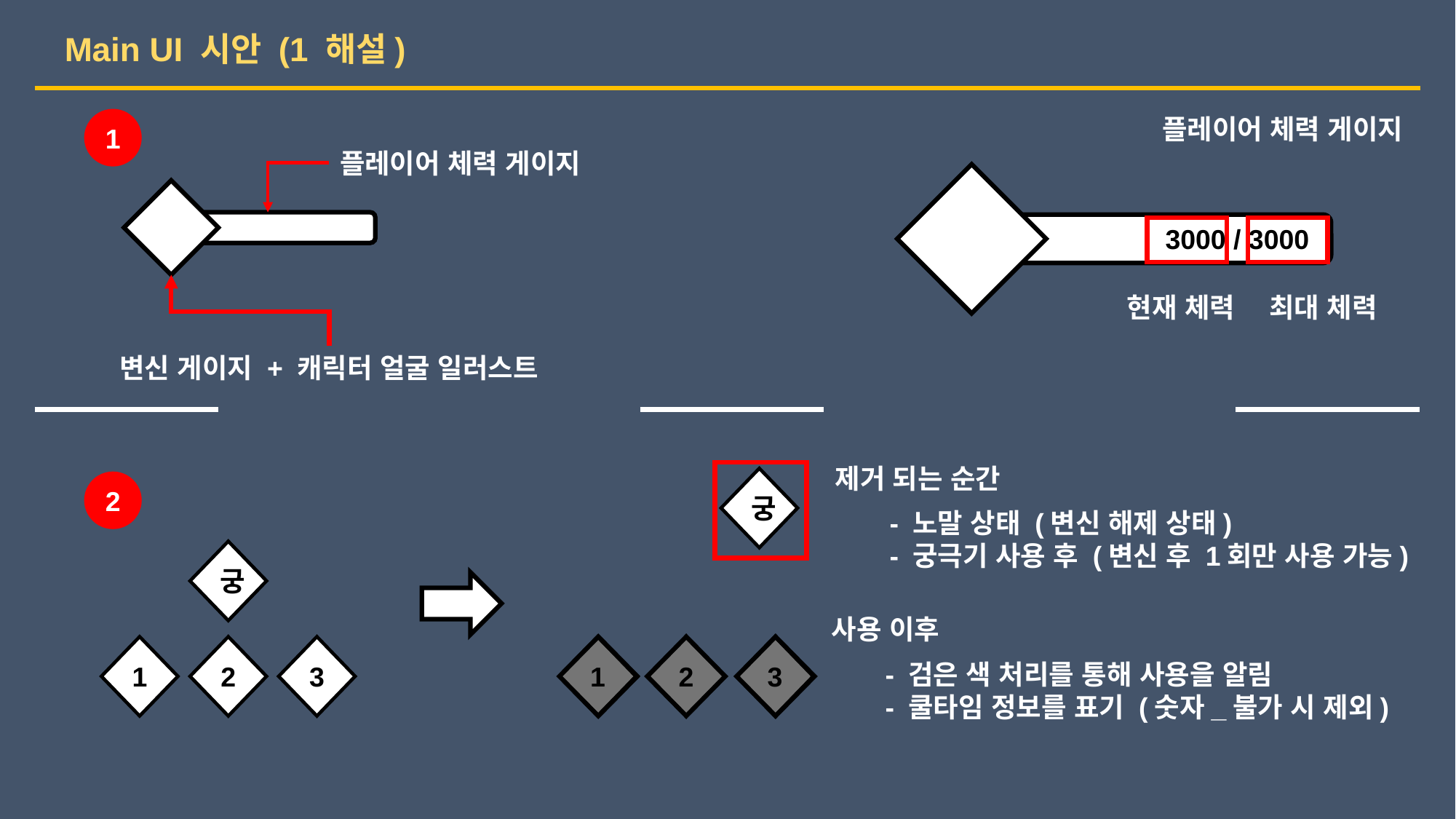

Main UI 시안 (1 해설)
플레이어 체력 게이지
1
플레이어 체력 게이지

변신 게이지 + 캐릭터 얼굴 일러스트

3000 / 3000

현재 체력
최대 체력
제거 되는 순간
 - 노말 상태 (변신 해제 상태)
 - 궁극기 사용 후 (변신 후 1회만 사용 가능)
궁
궁
1
3
2

사용 이후
 - 검은 색 처리를 통해 사용을 알림
 - 쿨타임 정보를 표기 (숫자_불가 시 제외)

2
1
3
2